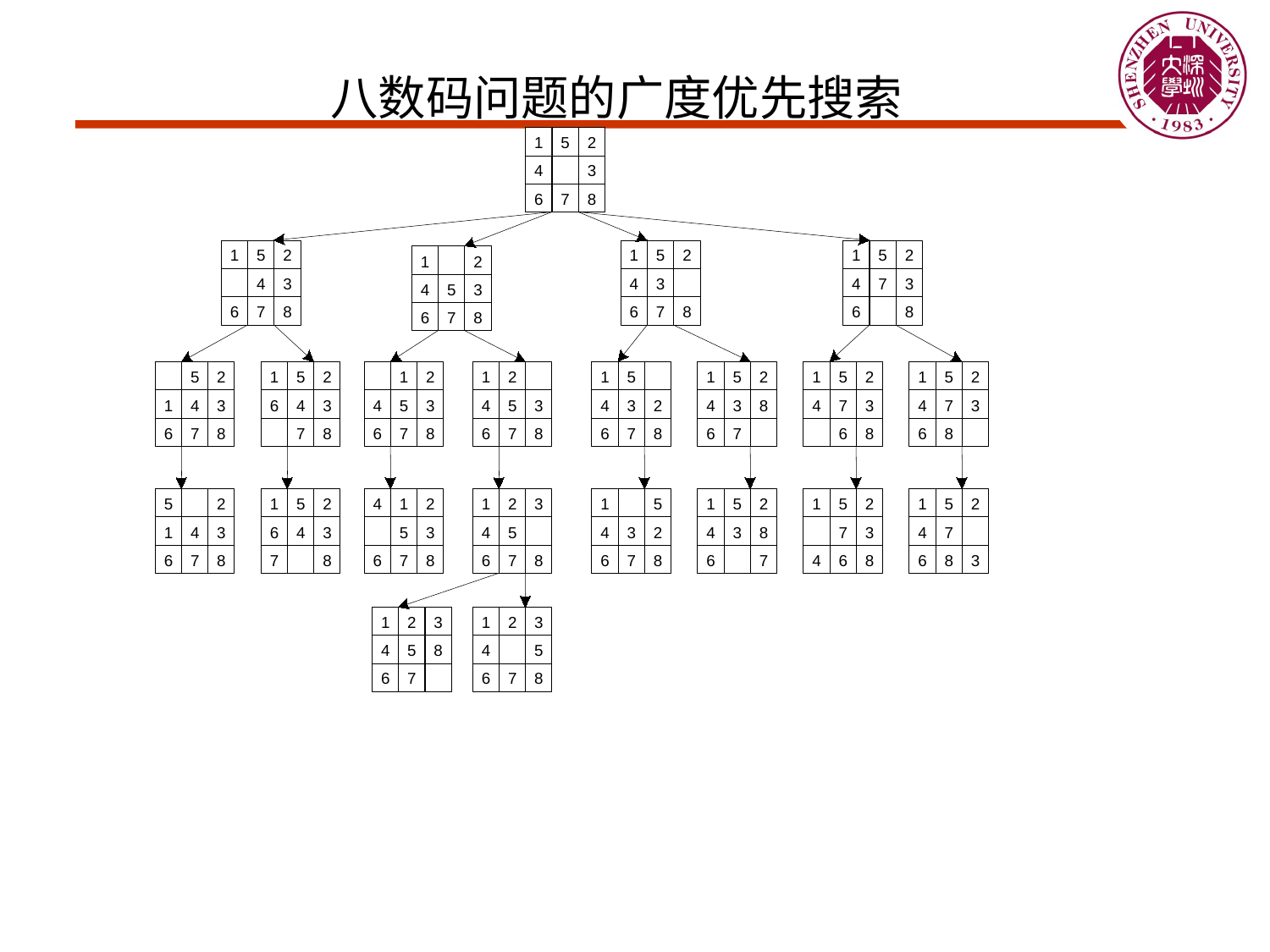

# 八数码问题的广度优先搜索

1
5
2

4
3

6
7
8

1
5
2
1
5
2
1
5
2

1
2

4
3
4
3
4
7
3
4
5
3

6
7
8
6
7
8
6
8

6
7
8

5
2
1
5
2
1
2
1
2
1
5
1
5
2
1
5
2
1
5
2

1
4
3
6
4
3
4
5
3
4
5
3
4
3
2
4
3
8
4
7
3
4
7
3

6
7
8
7
8
6
7
8
6
7
8
6
7
8
6
7
6
8
6
8

5
2
1
5
2
4
1
2
1
2
3
1
5
1
5
2
1
5
2
1
5
2

1
4
3
6
4
3
5
3
4
5
4
3
2
4
3
8
7
3
4
7

6
7
8
7
8
6
7
8
6
7
8
6
7
8
6
7
4
6
8
6
8
3

1
2
3

4
5

6
7
8
1
2
3

4
5
8

6
7
13